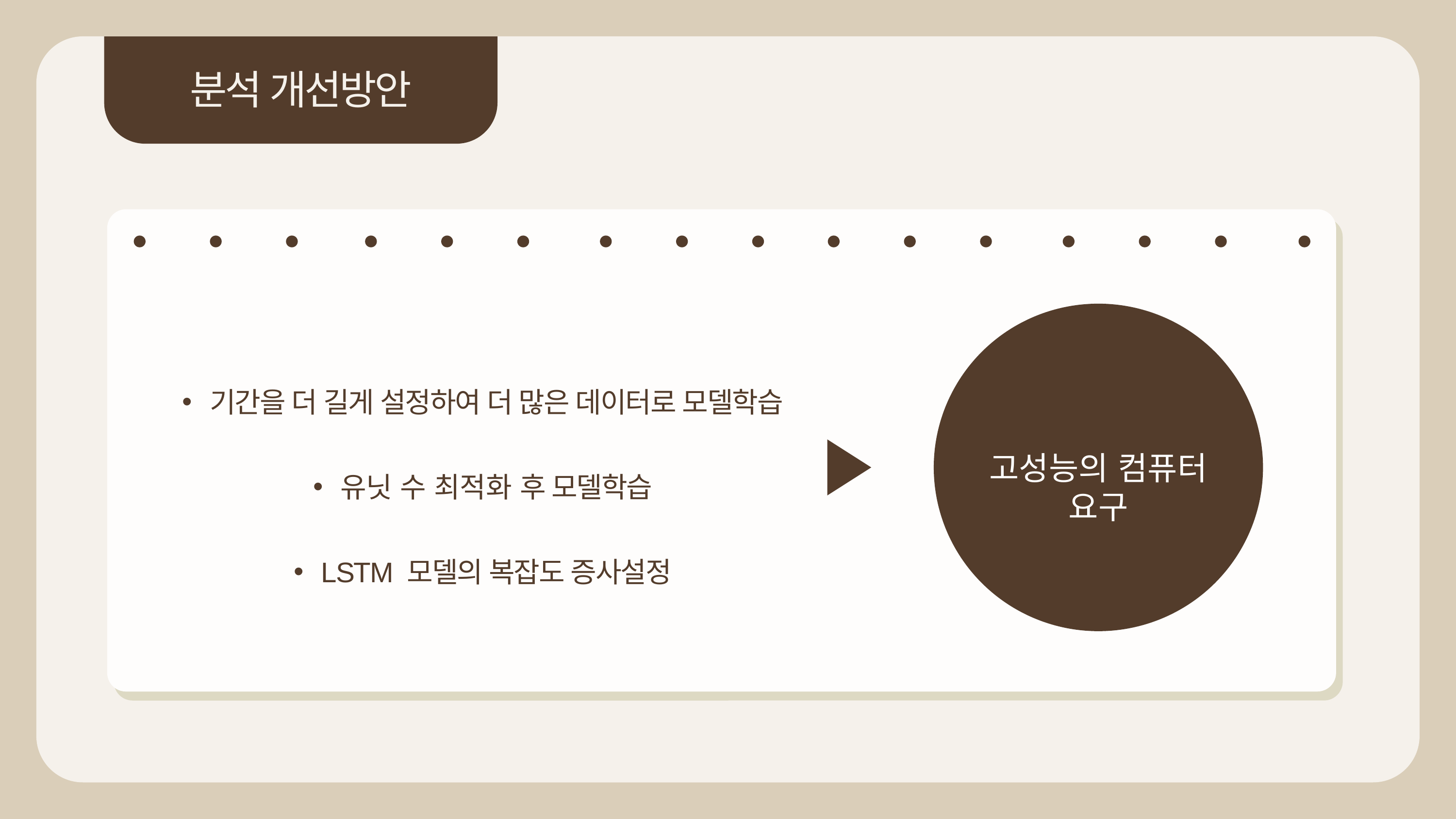

분석 개선방안

기간을 더 길게 설정하여 더 많은 데이터로 모델학습
유닛 수 최적화 후 모델학습
LSTM 모델의 복잡도 증사설정
고성능의 컴퓨터 요구